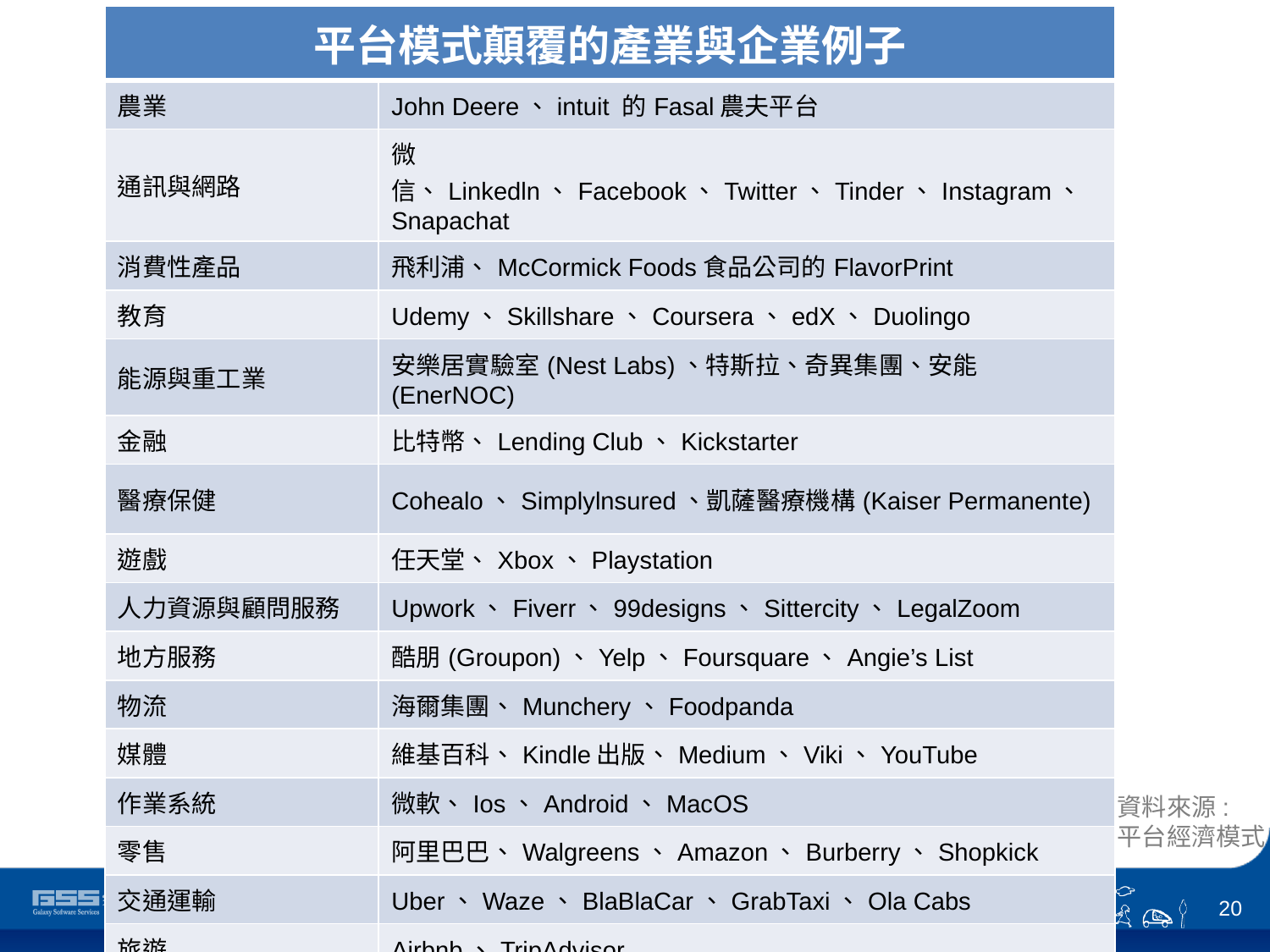

| 平台模式顛覆的產業與企業例子 |  |
| --- | --- |
| 農業 | John Deere、intuit 的Fasal農夫平台 |
| 通訊與網路 | 微信、Linkedln、Facebook、Twitter、Tinder、Instagram、Snapachat |
| 消費性產品 | 飛利浦、McCormick Foods食品公司的FlavorPrint |
| 教育 | Udemy、Skillshare、Coursera、edX、Duolingo |
| 能源與重工業 | 安樂居實驗室(Nest Labs)、特斯拉、奇異集團、安能(EnerNOC) |
| 金融 | 比特幣、Lending Club、Kickstarter |
| 醫療保健 | Cohealo、Simplylnsured、凱薩醫療機構(Kaiser Permanente) |
| 遊戲 | 任天堂、Xbox、Playstation |
| 人力資源與顧問服務 | Upwork、Fiverr、99designs、Sittercity、LegalZoom |
| 地方服務 | 酷朋(Groupon)、Yelp、Foursquare、Angie’s List |
| 物流 | 海爾集團、Munchery、Foodpanda |
| 媒體 | 維基百科、Kindle出版、Medium、Viki、YouTube |
| 作業系統 | 微軟、Ios、Android、MacOS |
| 零售 | 阿里巴巴、Walgreens、Amazon、Burberry、Shopkick |
| 交通運輸 | Uber、Waze、BlaBlaCar、GrabTaxi、Ola Cabs |
| 旅遊 | Airbnb、TripAdvisor |
資料來源:
平台經濟模式
20